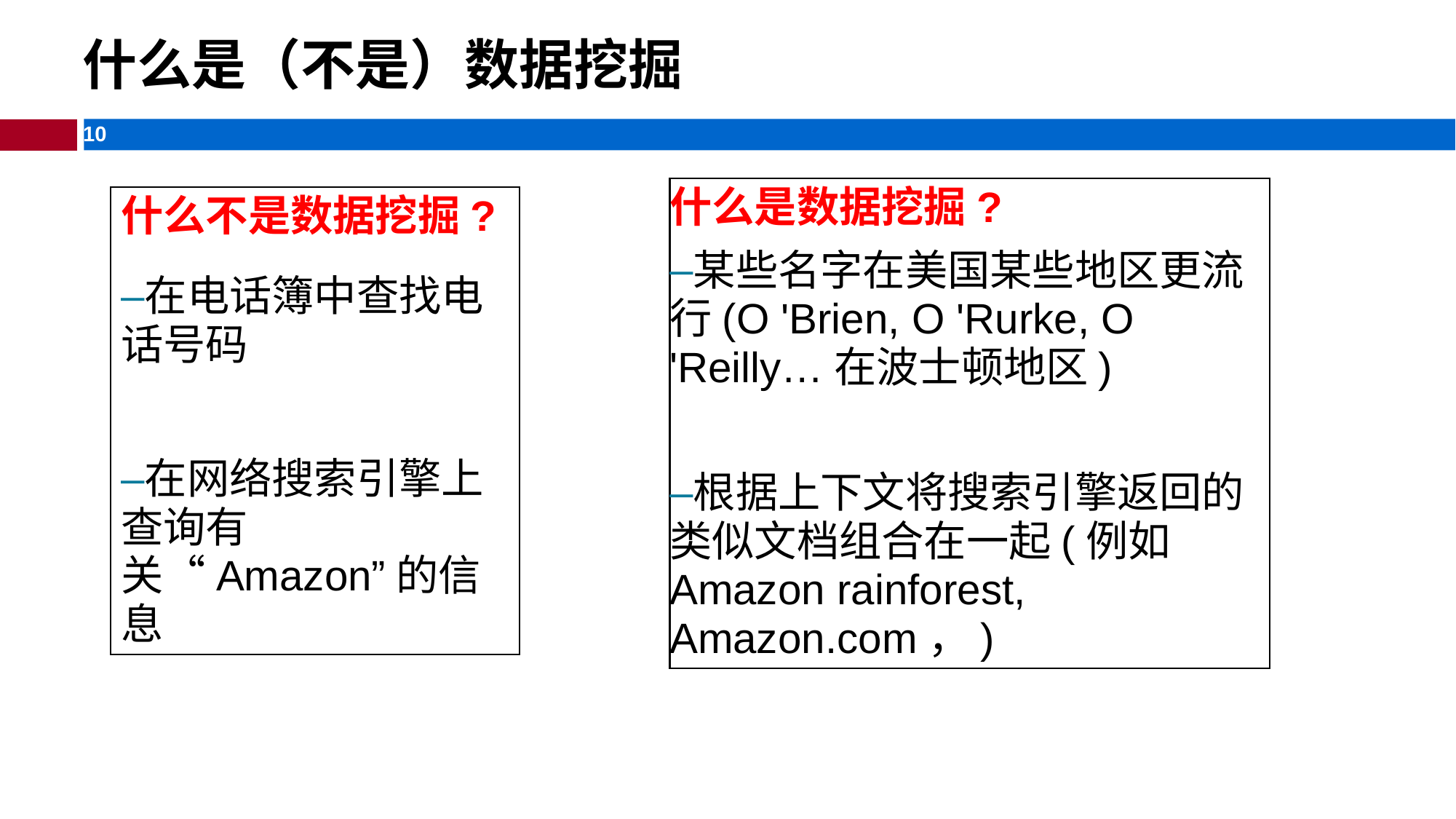

什么是（不是）数据挖掘
什么是数据挖掘?
某些名字在美国某些地区更流行(O 'Brien, O 'Rurke, O 'Reilly…在波士顿地区)

根据上下文将搜索引擎返回的类似文档组合在一起(例如Amazon rainforest, Amazon.com，)
什么不是数据挖掘?
在电话簿中查找电话号码

在网络搜索引擎上查询有关“Amazon”的信息